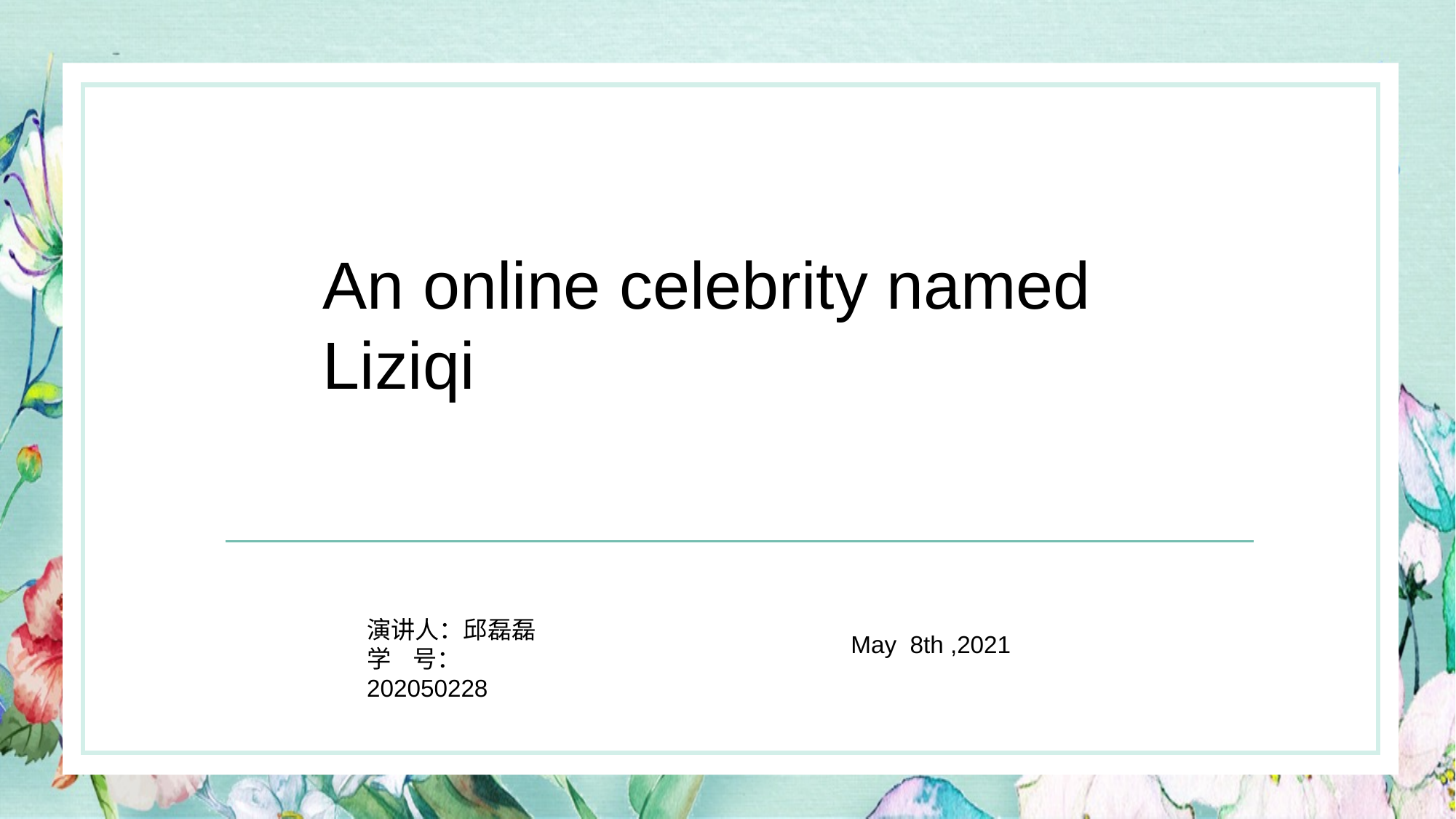

An online celebrity named Liziqi
演讲人：邱磊磊
学    号：202050228
May  8th ,2021